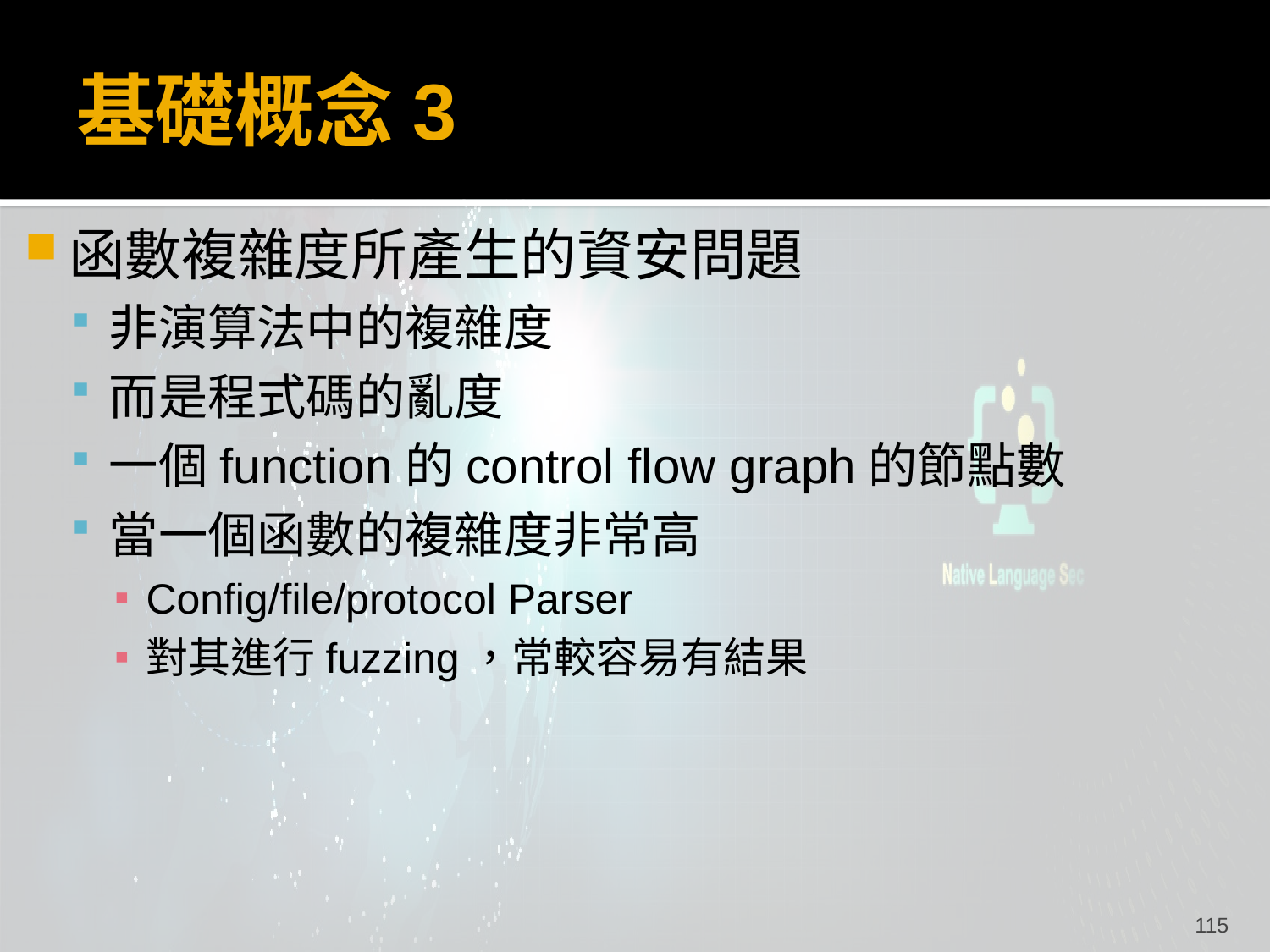

# 基礎概念3
函數複雜度所產生的資安問題
非演算法中的複雜度
而是程式碼的亂度
一個function的control flow graph的節點數
當一個函數的複雜度非常高
Config/file/protocol Parser
對其進行fuzzing，常較容易有結果

115